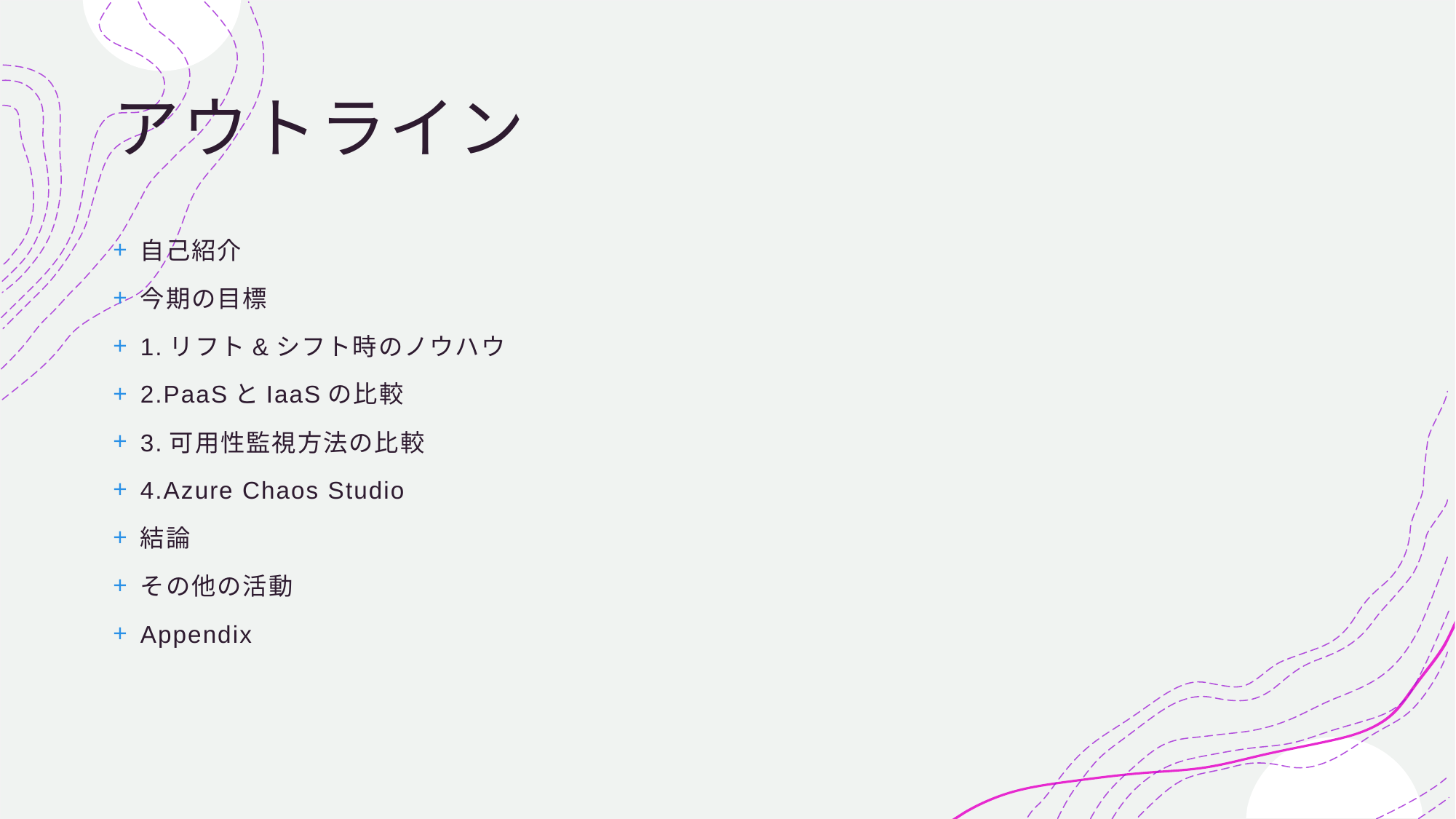

# アウトライン
自己紹介
今期の目標
1.リフト&シフト時のノウハウ
2.PaaSとIaaSの比較
3.可用性監視方法の比較
4.Azure Chaos Studio
結論
その他の活動
Appendix